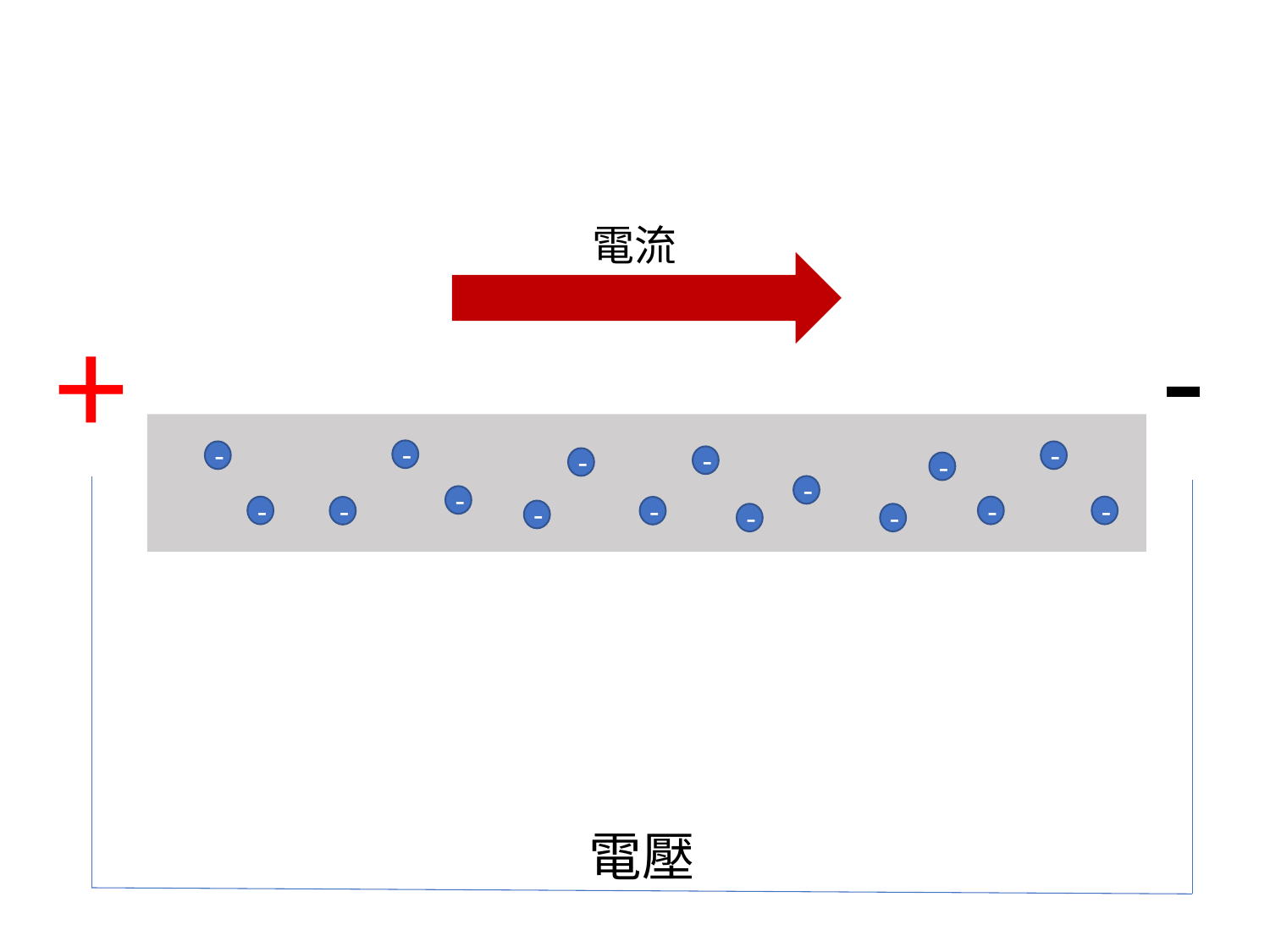

電流

-

+

-
-
-
-
-
-
-
-
-
-
-
-
-
-
-
-
電壓